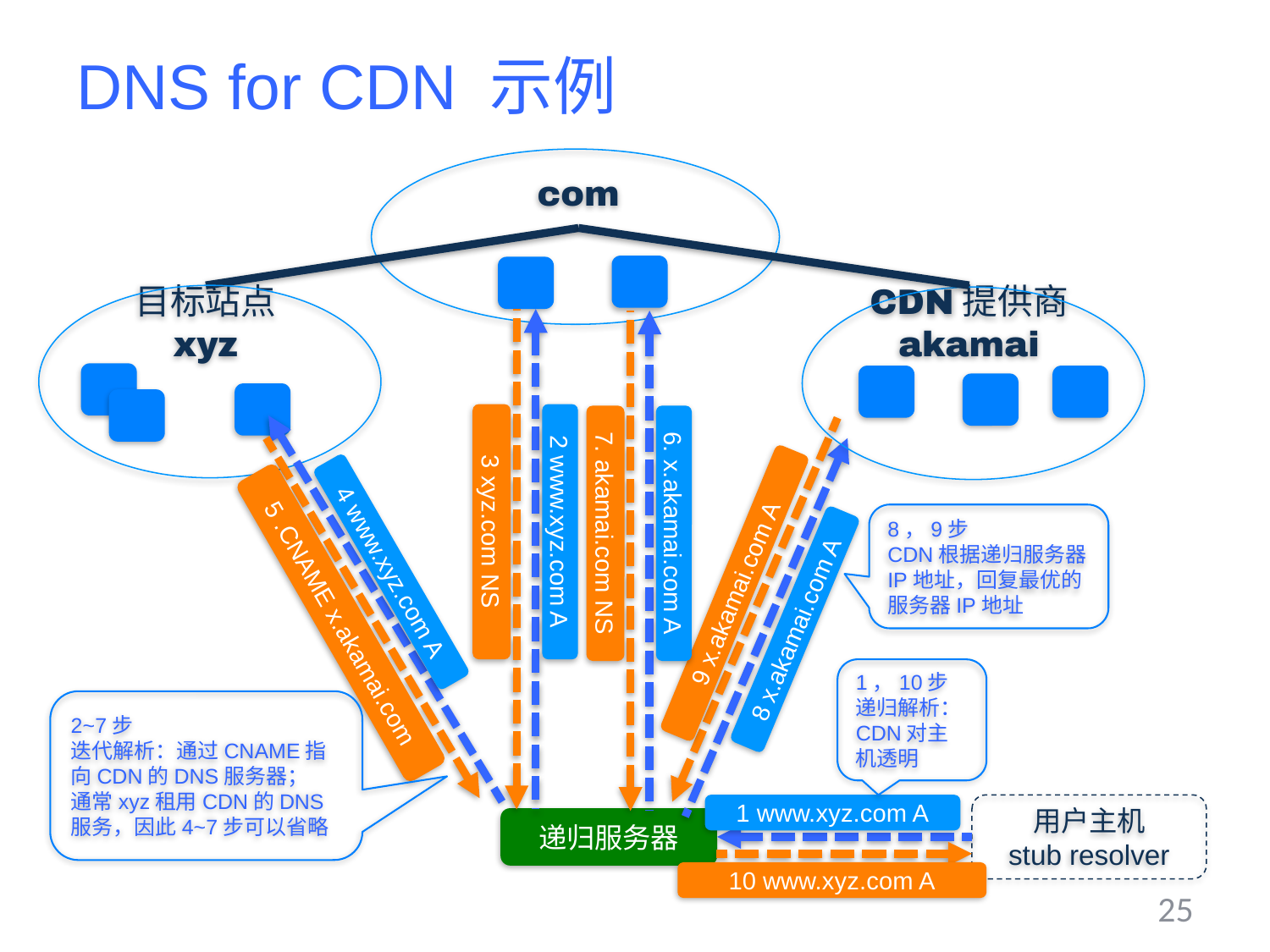

# DNS for CDN 示例

com

目标站点
xyz
CDN提供商
akamai

8，9步
CDN根据递归服务器IP地址，回复最优的服务器IP地址
3 xyz.com NS
2 www.xyz.com A
7. akamai.com NS
6. x.akamai.com A
4 www.xyz.com A
9 x.akamai.com A
5 .CNAME x.akamai.com
8 x.akamai.com A
1，10步
递归解析：CDN对主机透明
2~7步
迭代解析：通过CNAME指向CDN的DNS服务器；
通常xyz租用CDN的DNS服务，因此4~7步可以省略
1 www.xyz.com A
用户主机
stub resolver
递归服务器
10 www.xyz.com A
25